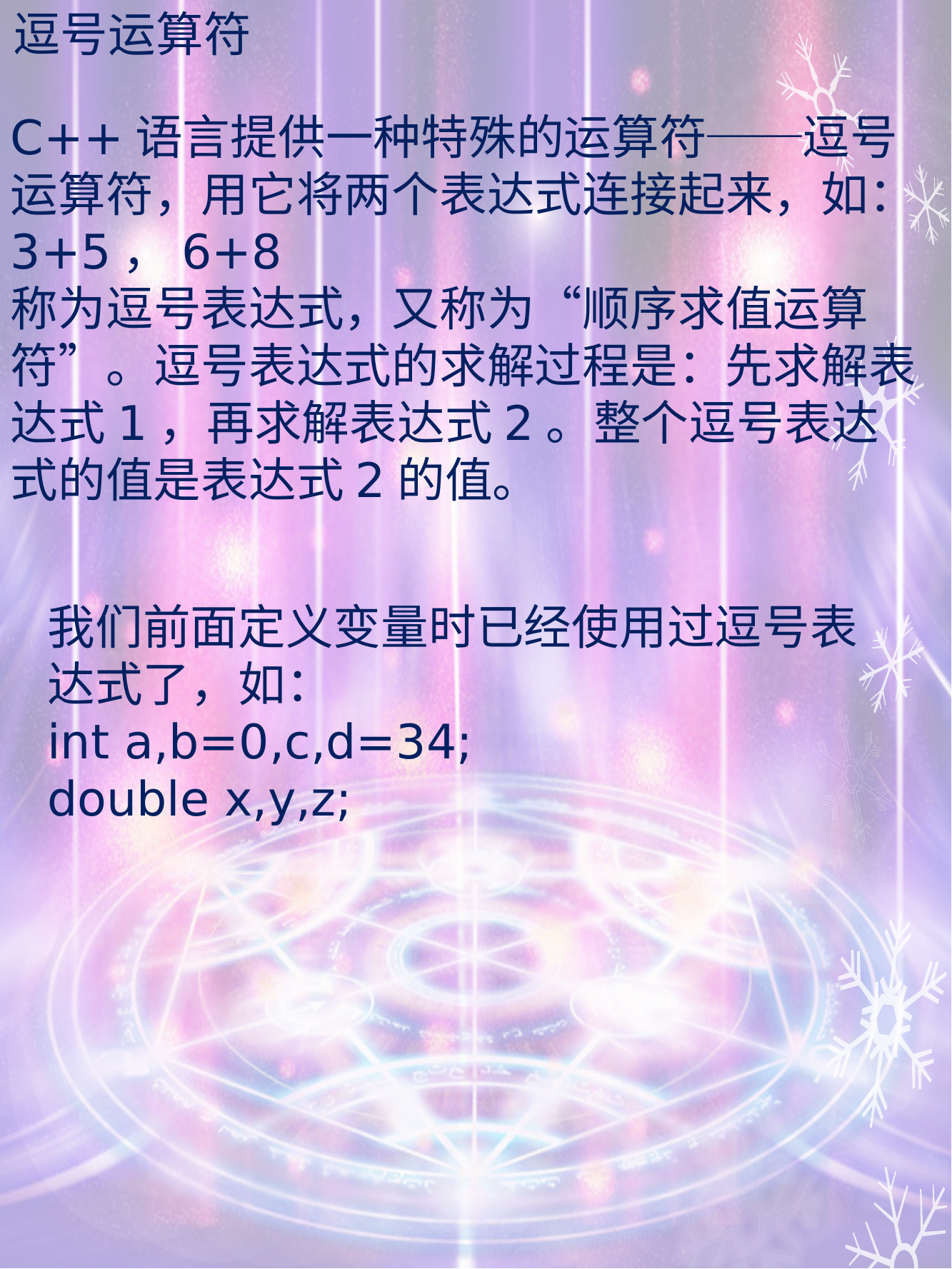

# 逗号运算符
C++语言提供一种特殊的运算符──逗号运算符，用它将两个表达式连接起来，如：
3+5，6+8
称为逗号表达式，又称为“顺序求值运算符”。逗号表达式的求解过程是：先求解表达式1，再求解表达式2。整个逗号表达式的值是表达式2的值。
我们前面定义变量时已经使用过逗号表达式了，如：
int a,b=0,c,d=34;
double x,y,z;